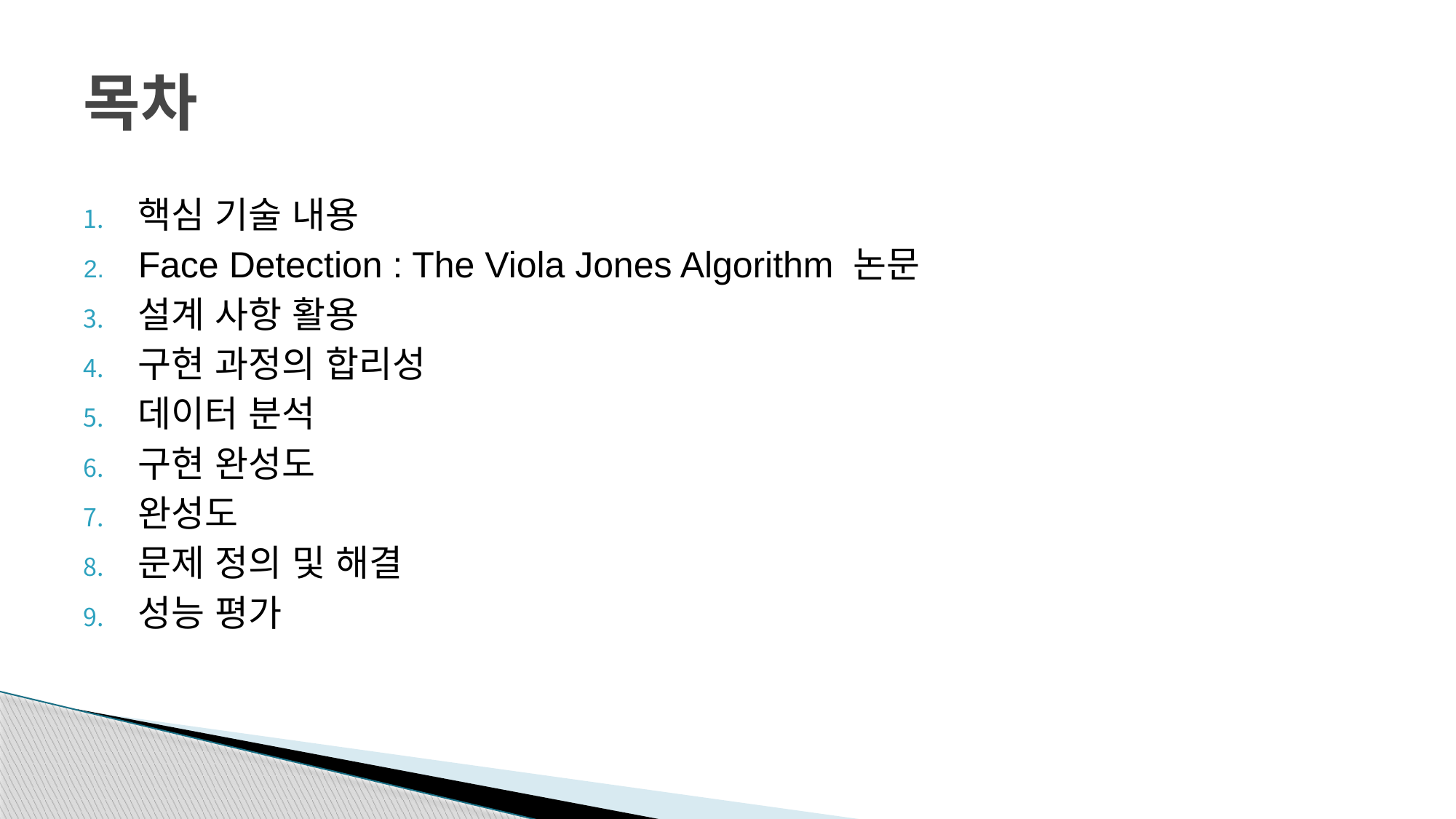

# 목차
핵심 기술 내용
Face Detection : The Viola Jones Algorithm 논문
설계 사항 활용
구현 과정의 합리성
데이터 분석
구현 완성도
완성도
문제 정의 및 해결
성능 평가